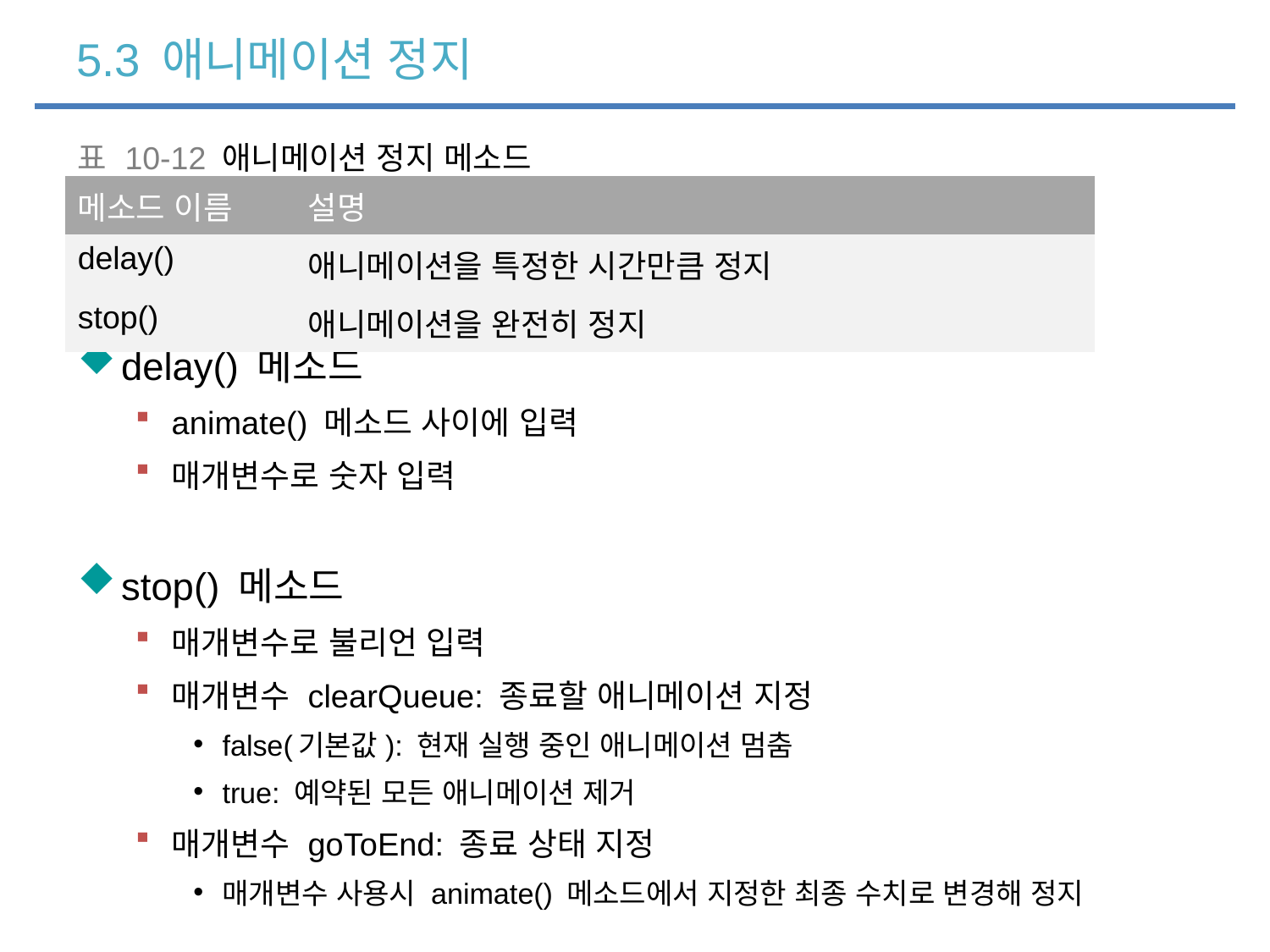

# 5.3 애니메이션 정지

delay() 메소드
animate() 메소드 사이에 입력
매개변수로 숫자 입력

stop() 메소드
매개변수로 불리언 입력
매개변수 clearQueue: 종료할 애니메이션 지정
false(기본값): 현재 실행 중인 애니메이션 멈춤
true: 예약된 모든 애니메이션 제거
매개변수 goToEnd: 종료 상태 지정
매개변수 사용시 animate() 메소드에서 지정한 최종 수치로 변경해 정지

| 표 10-12 애니메이션 정지 메소드 |
| --- |
| 메소드 이름 | 설명 |
| --- | --- |
| delay() | 애니메이션을 특정한 시간만큼 정지 |
| stop() | 애니메이션을 완전히 정지 |